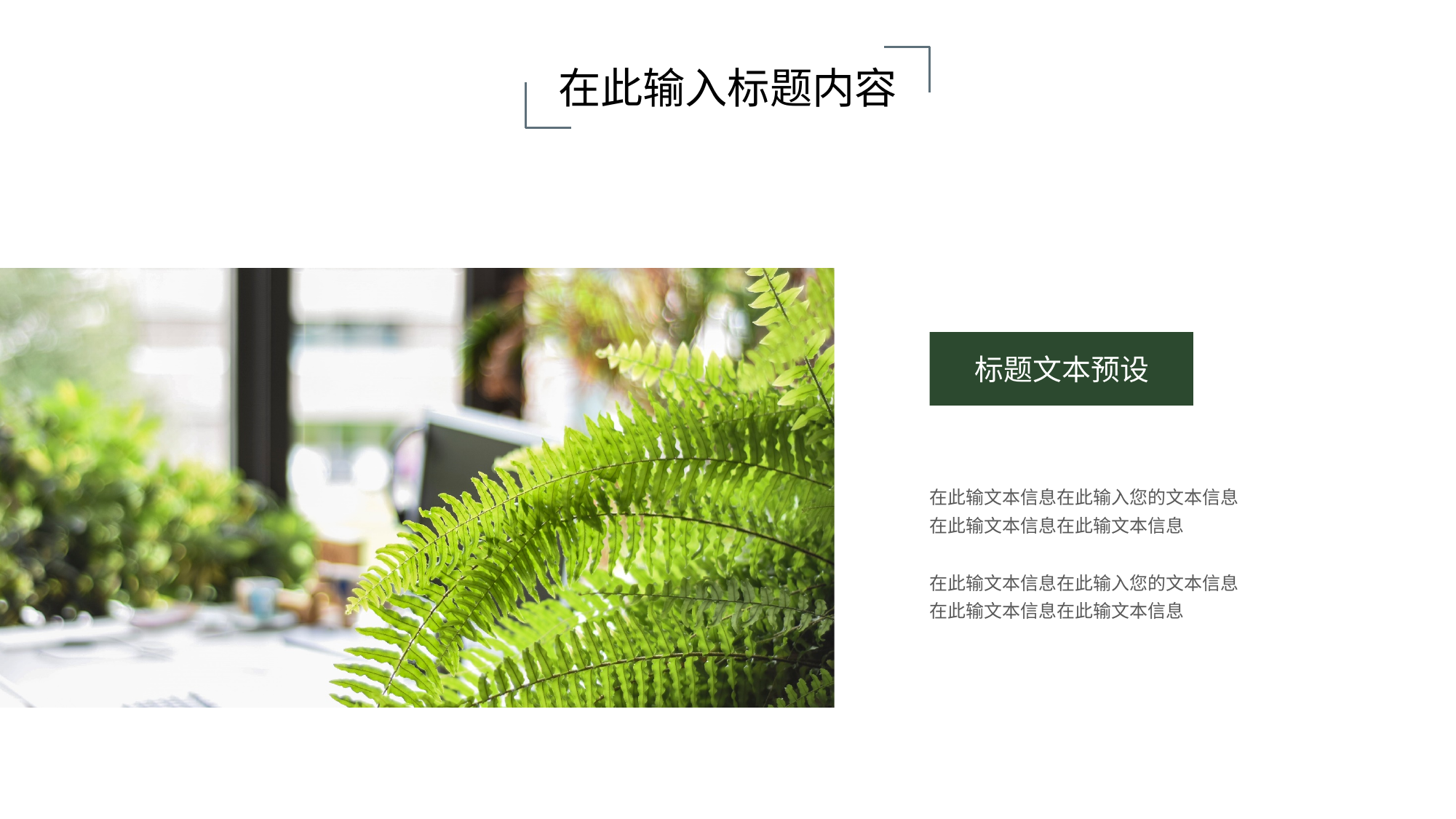

在此输入标题内容

标题文本预设
在此输文本信息在此输入您的文本信息在此输文本信息在此输文本信息
在此输文本信息在此输入您的文本信息在此输文本信息在此输文本信息